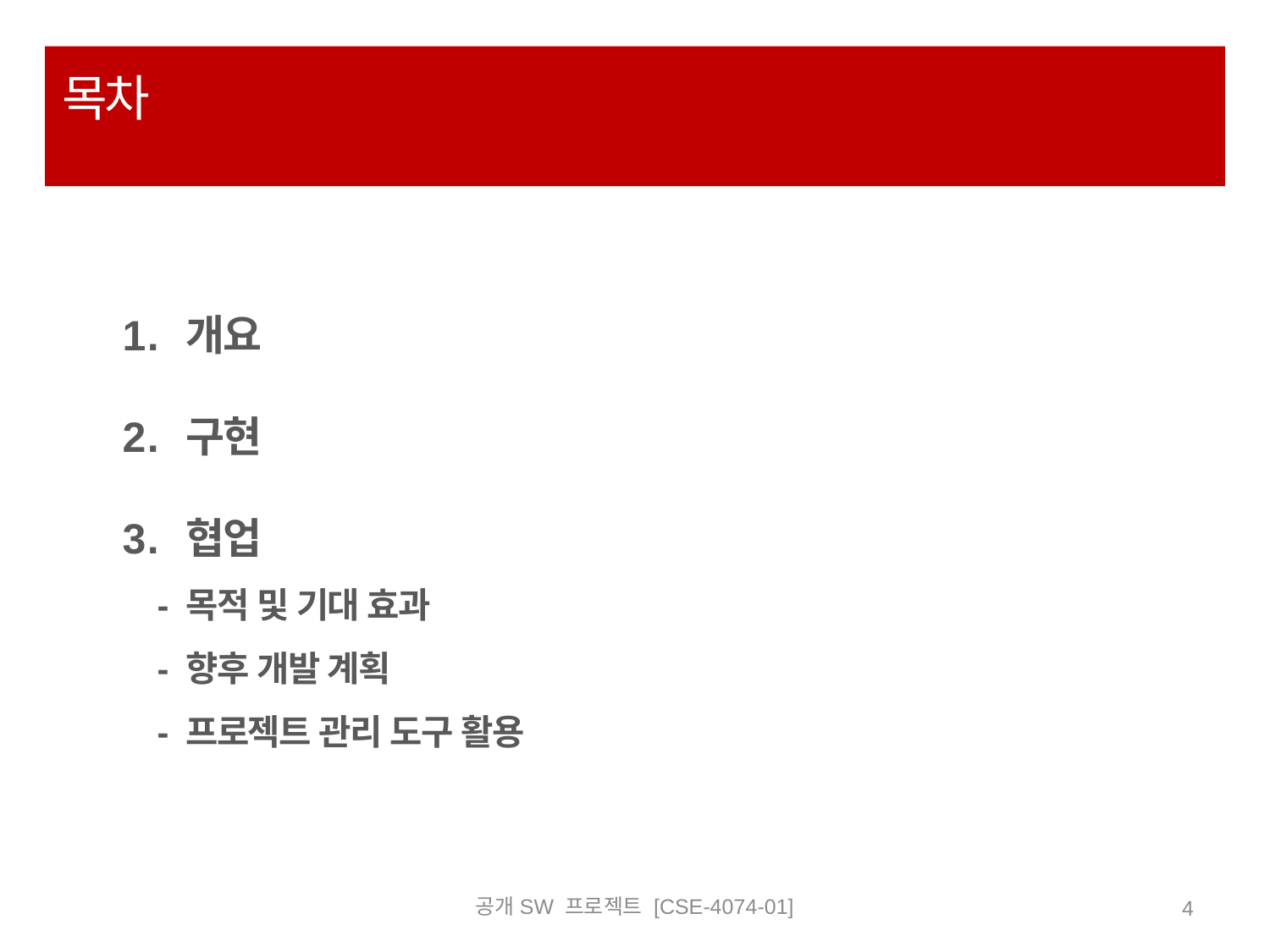

# 목차
개요
구현
협업
    - 목적 및 기대 효과
    - 향후 개발 계획
    - 프로젝트 관리 도구 활용
공개SW 프로젝트 [CSE-4074-01]
4